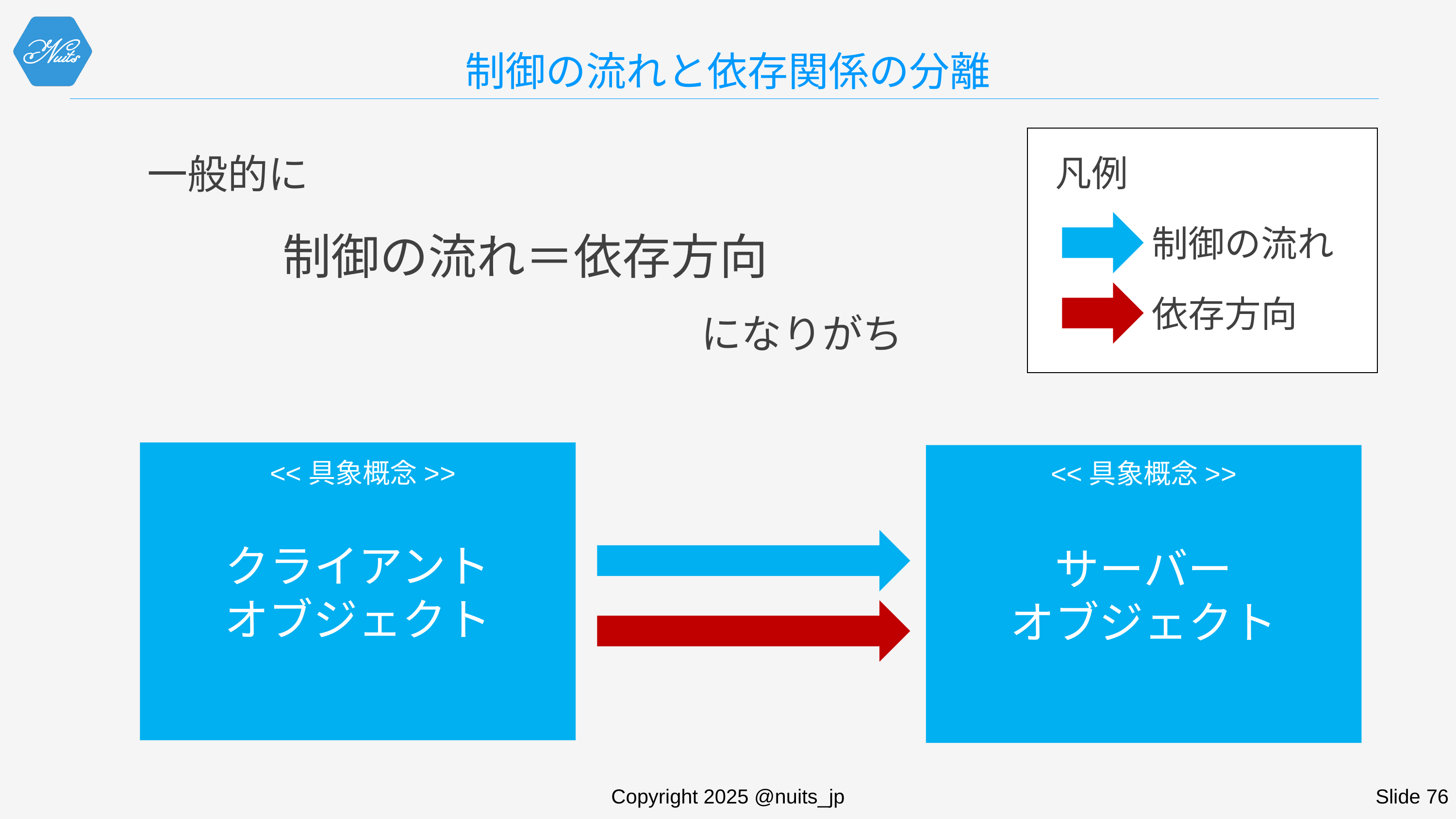

# 制御の流れと依存関係の分離
一般的に
制御の流れ＝依存方向
になりがち

凡例

制御の流れ

依存方向
クライアント
オブジェクト
サーバー
オブジェクト
<<具象概念>>
<<具象概念>>